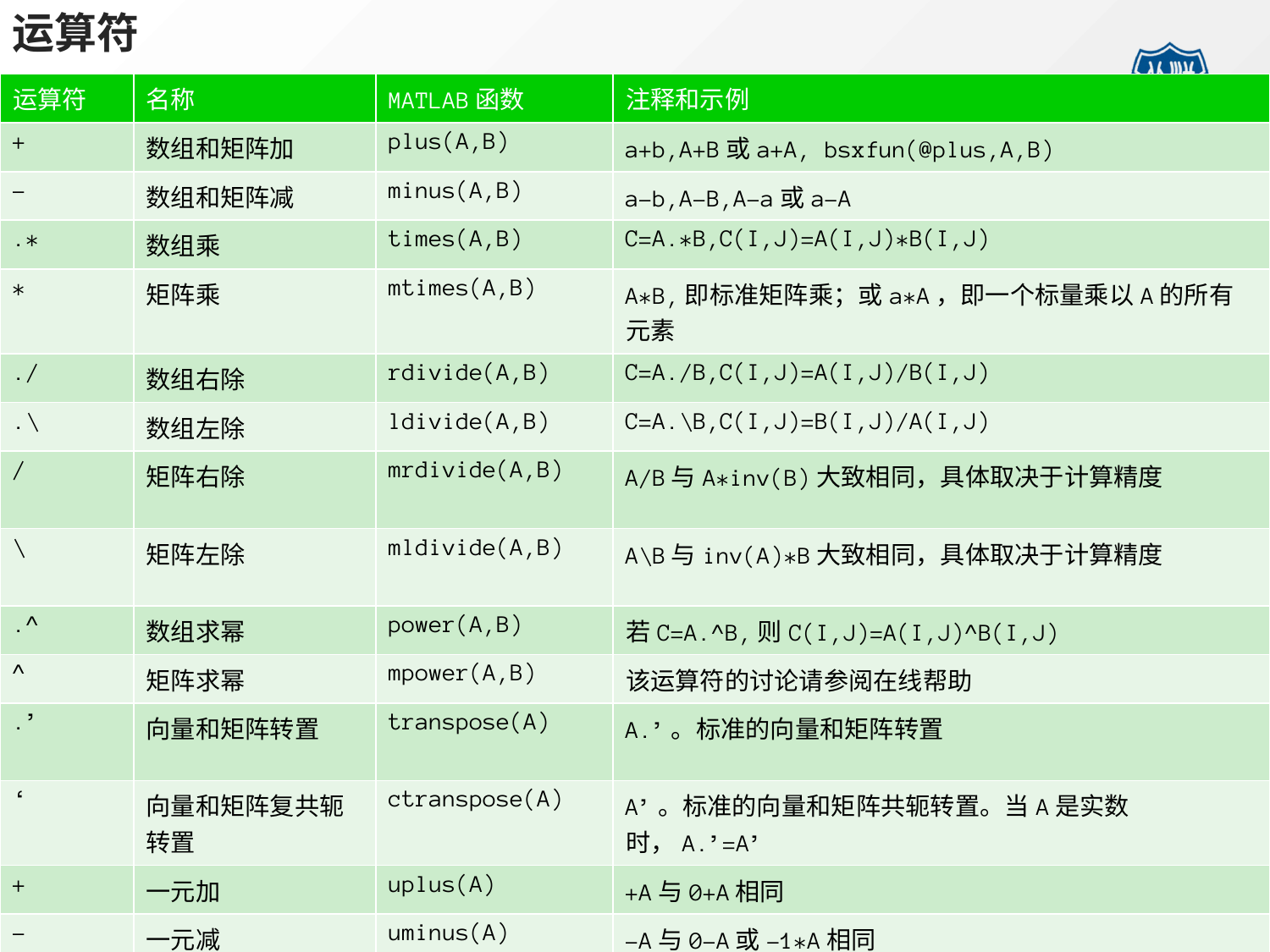

运算符
| 运算符 | 名称 | MATLAB函数 | 注释和示例 |
| --- | --- | --- | --- |
| + | 数组和矩阵加 | plus(A,B) | a+b,A+B或a+A, bsxfun(@plus,A,B) |
| - | 数组和矩阵减 | minus(A,B) | a-b,A-B,A-a或a-A |
| .\* | 数组乘 | times(A,B) | C=A.\*B,C(I,J)=A(I,J)\*B(I,J) |
| \* | 矩阵乘 | mtimes(A,B) | A\*B,即标准矩阵乘；或a\*A，即一个标量乘以A的所有元素 |
| ./ | 数组右除 | rdivide(A,B) | C=A./B,C(I,J)=A(I,J)/B(I,J) |
| .\ | 数组左除 | ldivide(A,B) | C=A.\B,C(I,J)=B(I,J)/A(I,J) |
| / | 矩阵右除 | mrdivide(A,B) | A/B与A\*inv(B)大致相同，具体取决于计算精度 |
| \ | 矩阵左除 | mldivide(A,B) | A\B与inv(A)\*B大致相同，具体取决于计算精度 |
| .^ | 数组求幂 | power(A,B) | 若C=A.^B,则C(I,J)=A(I,J)^B(I,J) |
| ^ | 矩阵求幂 | mpower(A,B) | 该运算符的讨论请参阅在线帮助 |
| .’ | 向量和矩阵转置 | transpose(A) | A.’。标准的向量和矩阵转置 |
| ‘ | 向量和矩阵复共轭转置 | ctranspose(A) | A’。标准的向量和矩阵共轭转置。当A是实数时，A.’=A’ |
| + | 一元加 | uplus(A) | +A与0+A相同 |
| - | 一元减 | uminus(A) | -A与0-A或-1\*A相同 |
| ： | 冒号 |  |  |
#